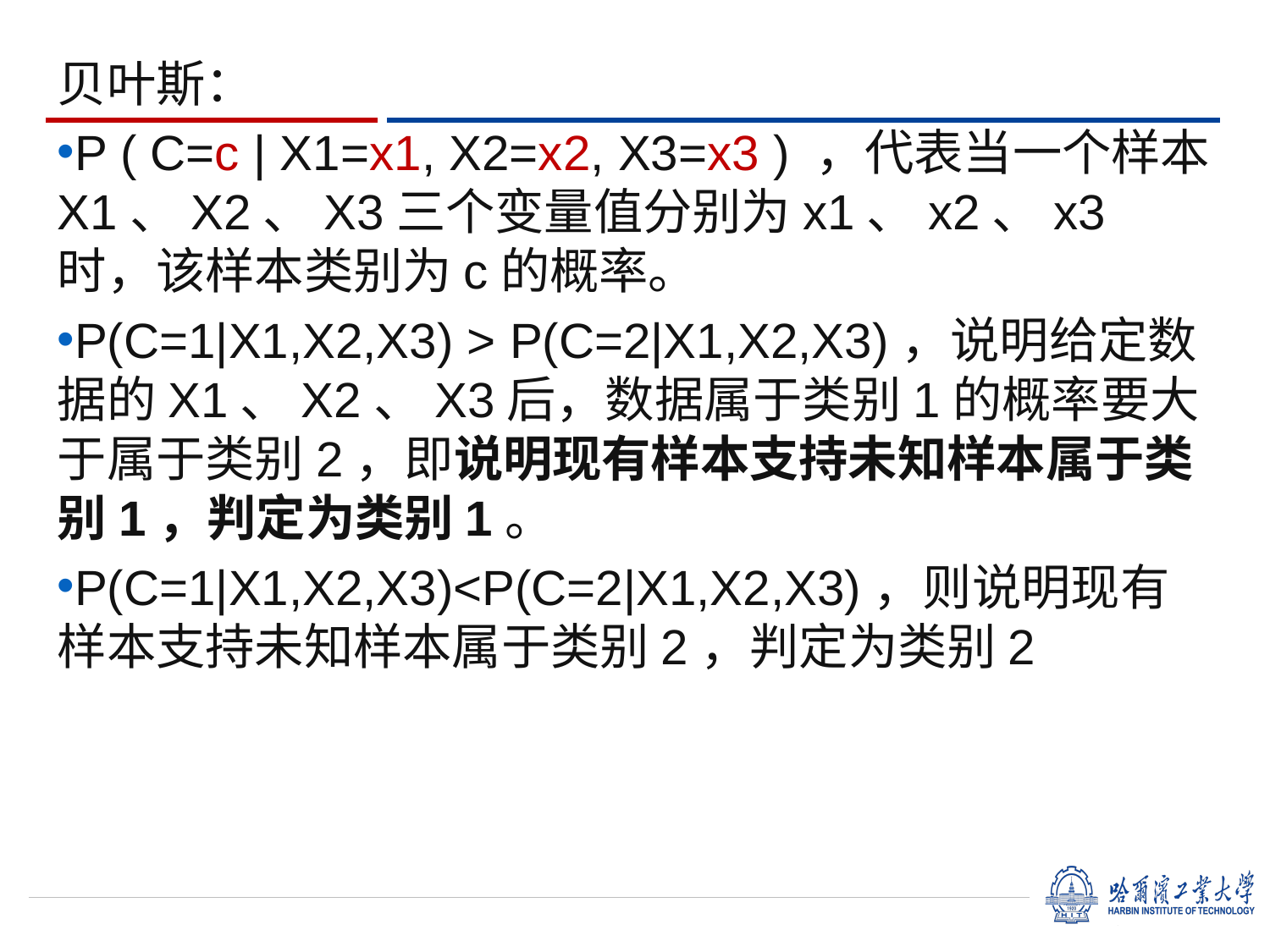

贝叶斯：
P ( C=c | X1=x1, X2=x2, X3=x3 ) ，代表当一个样本X1、X2、X3三个变量值分别为x1、x2、x3时，该样本类别为c的概率。
P(C=1|X1,X2,X3) > P(C=2|X1,X2,X3)，说明给定数据的X1、X2、X3后，数据属于类别1的概率要大于属于类别2，即说明现有样本支持未知样本属于类别1，判定为类别1。
P(C=1|X1,X2,X3)<P(C=2|X1,X2,X3)，则说明现有样本支持未知样本属于类别2，判定为类别2